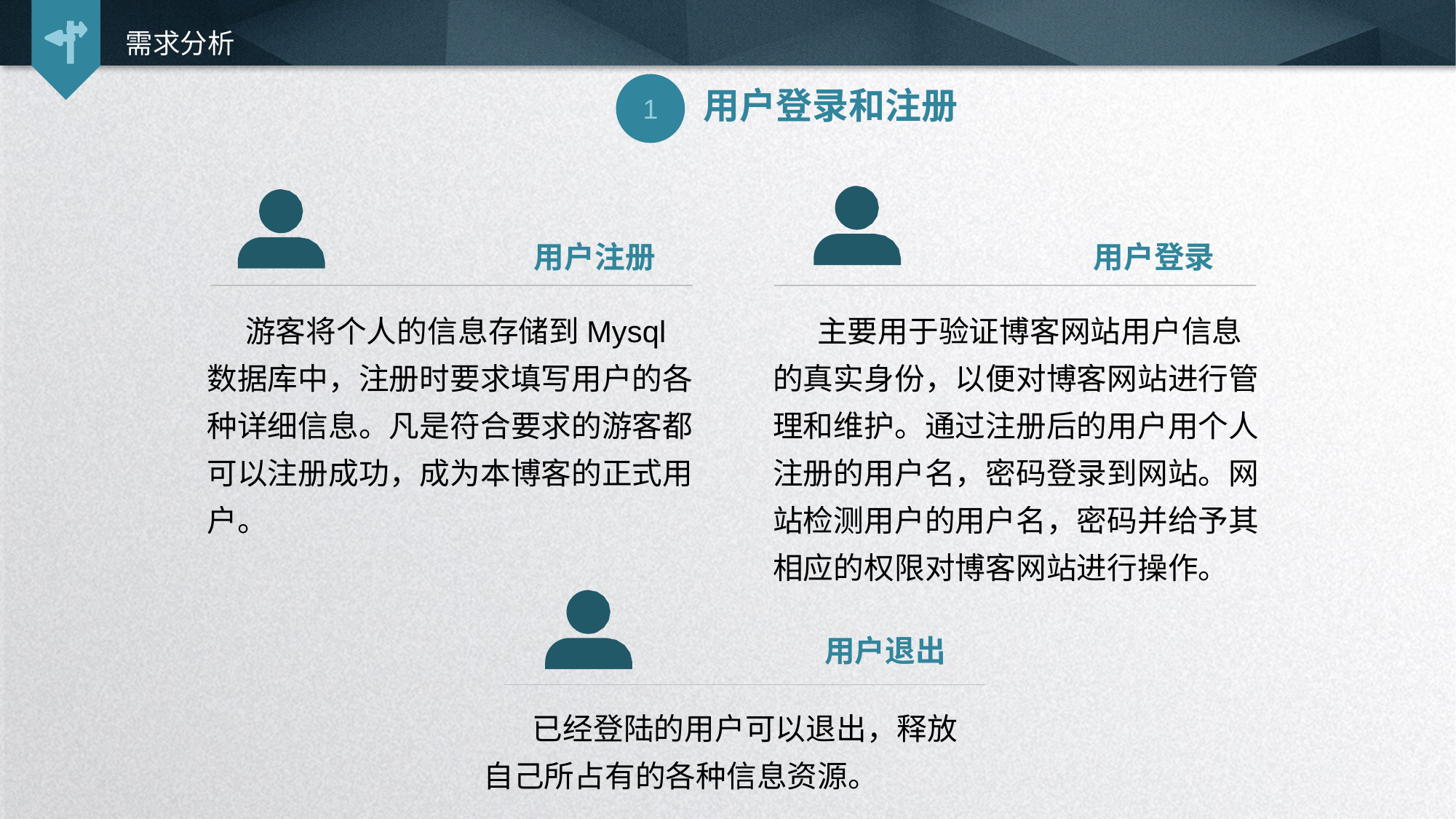

需求分析

1
用户登录和注册

用户注册
用户登录
       游客将个人的信息存储到Mysql数据库中，注册时要求填写用户的各种详细信息。凡是符合要求的游客都可以注册成功，成为本博客的正式用户。
       主要用于验证博客网站用户信息的真实身份，以便对博客网站进行管理和维护。通过注册后的用户用个人注册的用户名，密码登录到网站。网站检测用户的用户名，密码并给予其相应的权限对博客网站进行操作。

用户退出
        已经登陆的用户可以退出，释放自己所占有的各种信息资源。
延时符